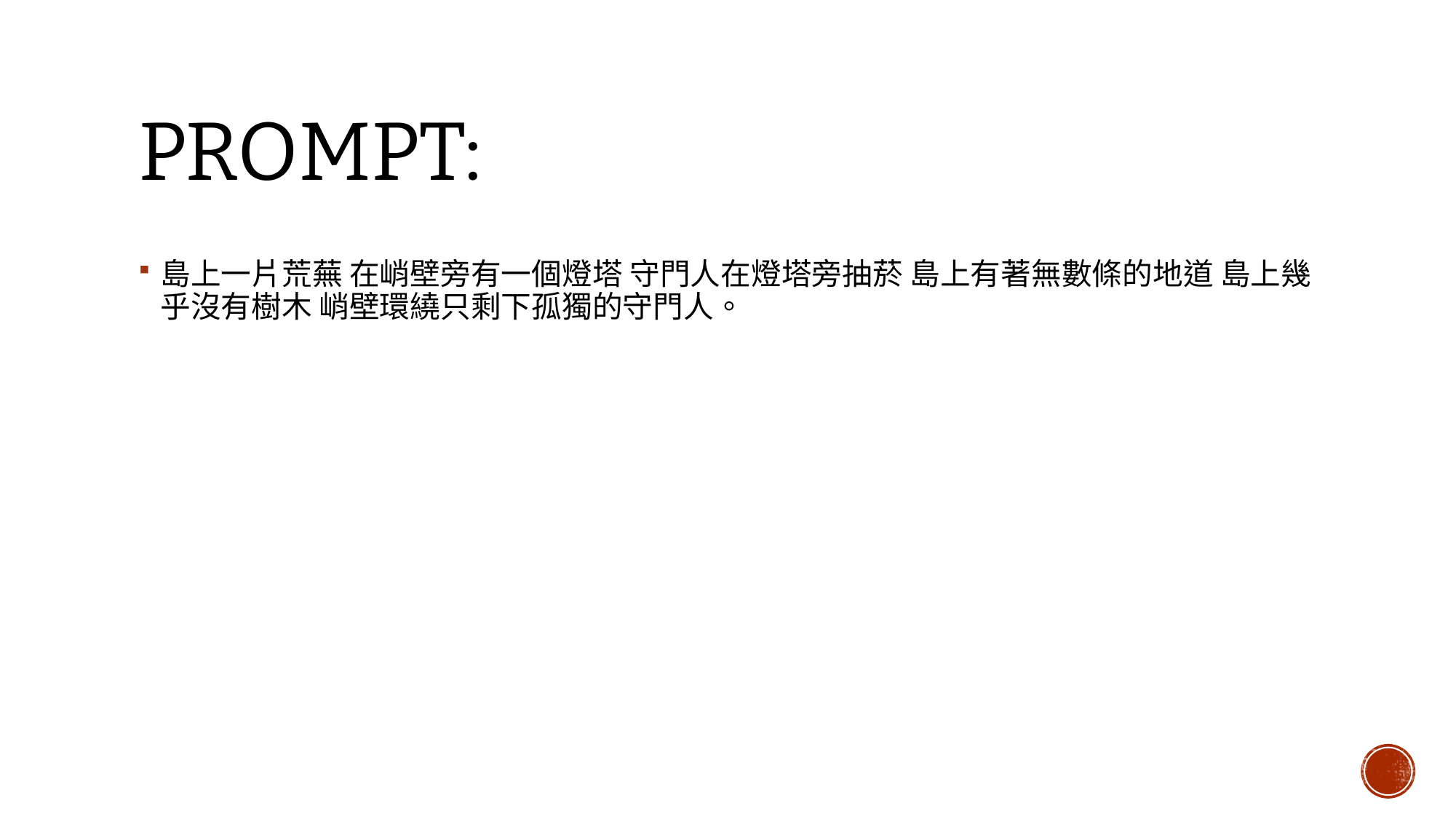

# Prompt:
島上一片荒蕪 在峭壁旁有一個燈塔 守門人在燈塔旁抽菸 島上有著無數條的地道 島上幾乎沒有樹木 峭壁環繞只剩下孤獨的守門人。